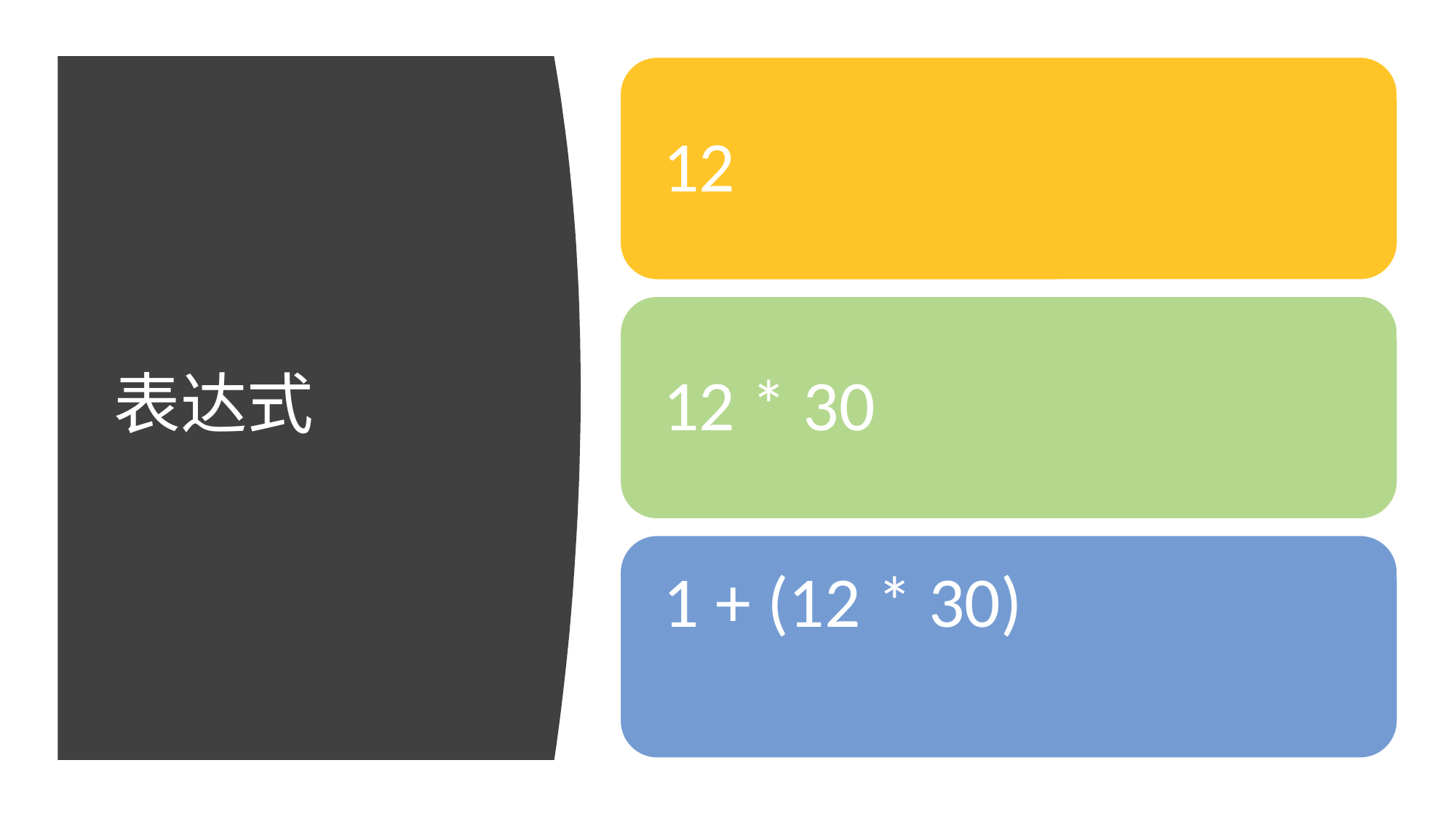

12
12 * 30
1 + (12 * 30)

# 表达式